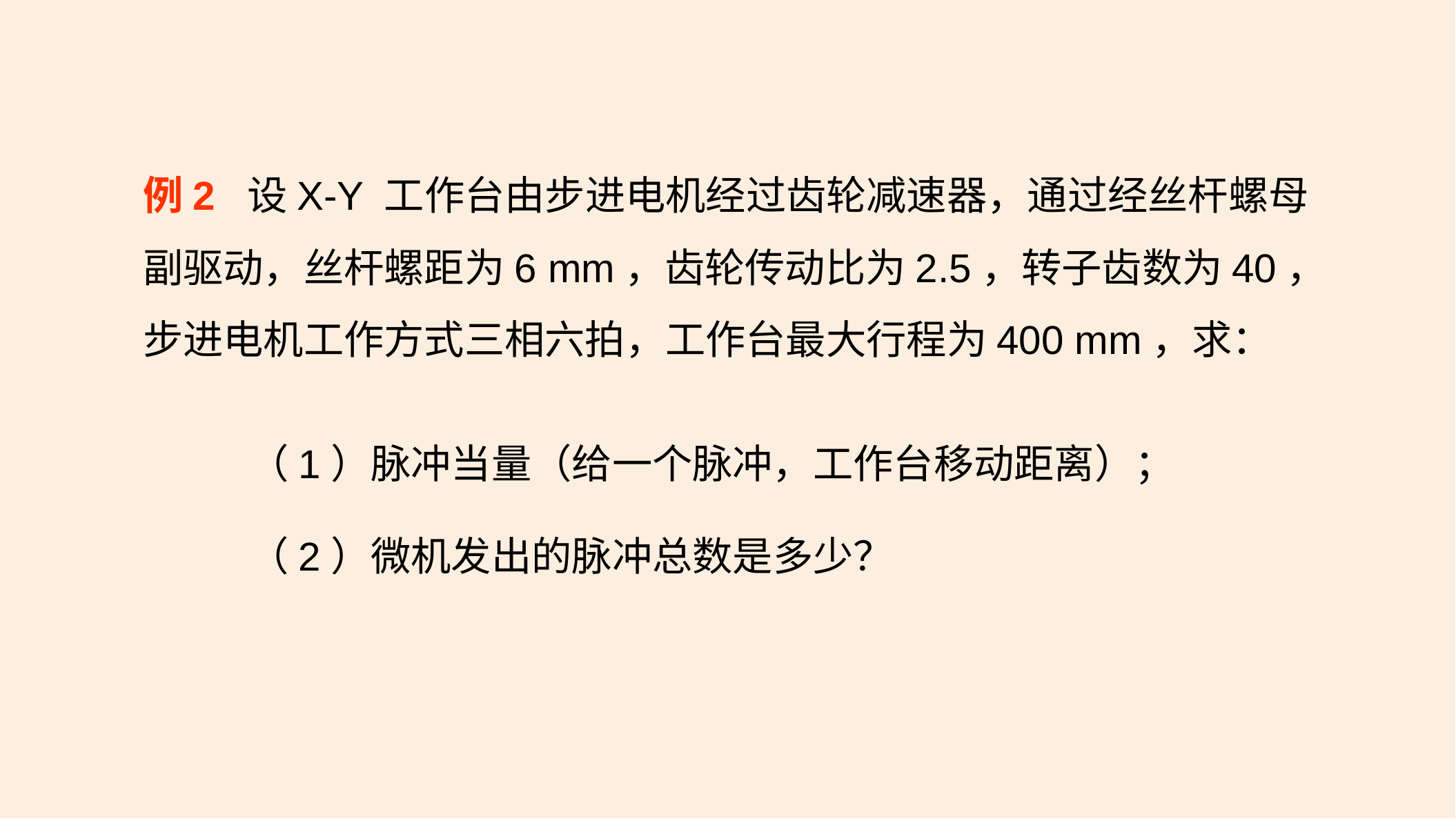

例2  设X-Y 工作台由步进电机经过齿轮减速器，通过经丝杆螺母副驱动，丝杆螺距为6 mm，齿轮传动比为2.5，转子齿数为40，步进电机工作方式三相六拍，工作台最大行程为400 mm，求：
（1）脉冲当量（给一个脉冲，工作台移动距离）；
（2）微机发出的脉冲总数是多少？